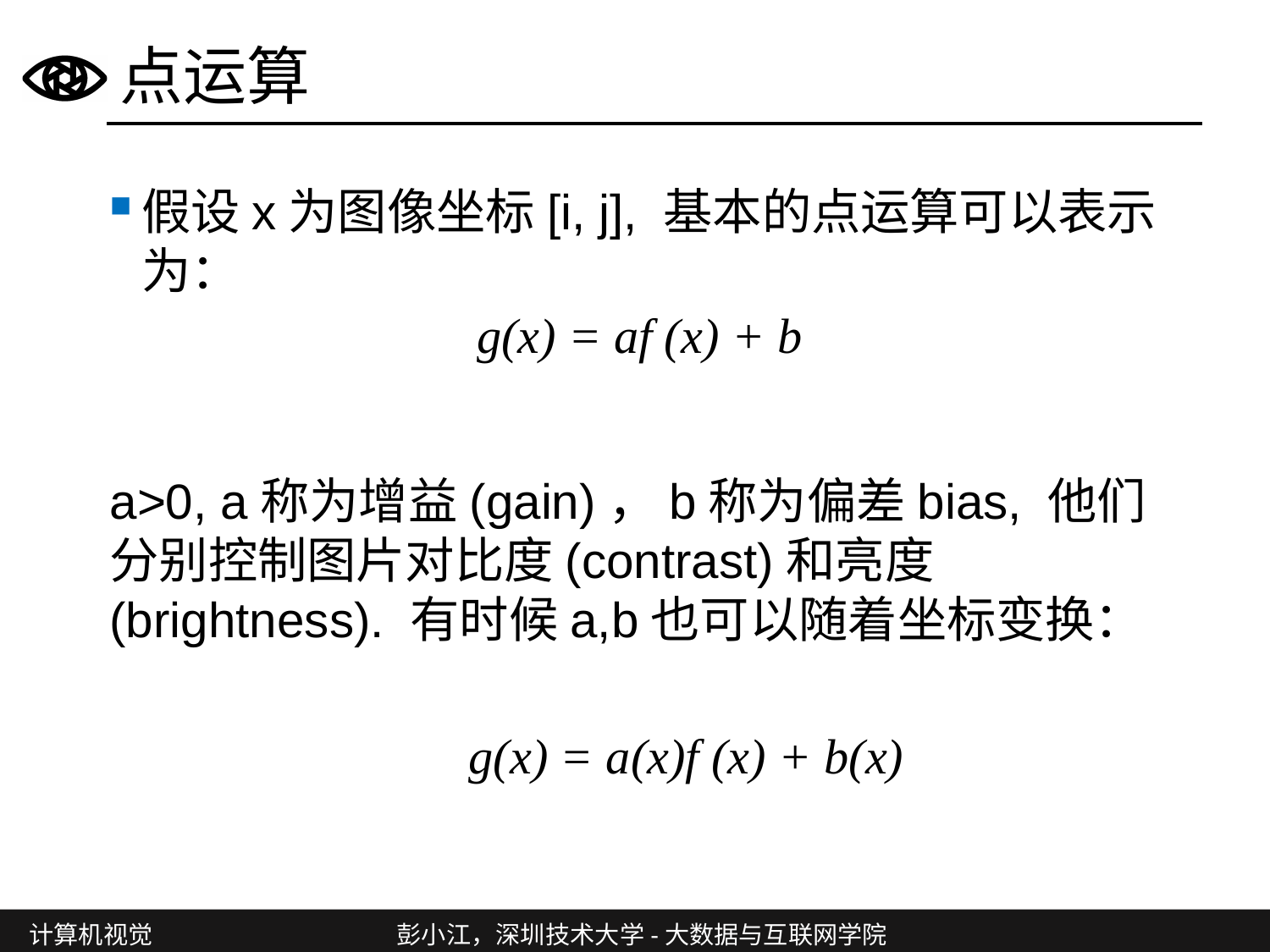

# 点运算
假设x为图像坐标[i, j], 基本的点运算可以表示为：

a>0, a称为增益(gain)，b称为偏差bias, 他们分别控制图片对比度(contrast)和亮度(brightness). 有时候a,b也可以随着坐标变换：
g(x) = af (x) + b
g(x) = a(x)f (x) + b(x)
9